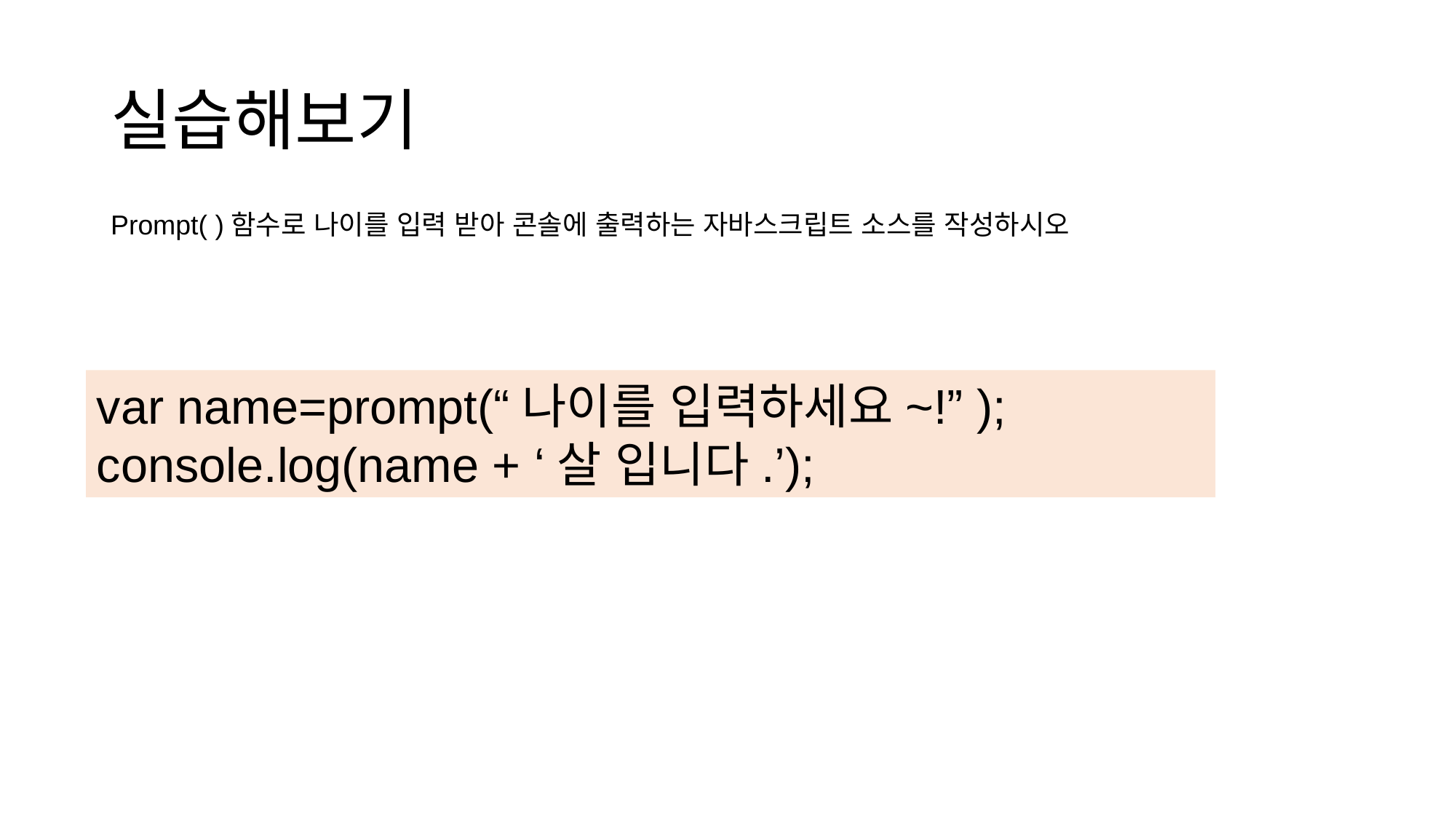

# 실습해보기
Prompt( )함수로 나이를 입력 받아 콘솔에 출력하는 자바스크립트 소스를 작성하시오
var name=prompt(“나이를 입력하세요~!” );
console.log(name + ‘살 입니다.’);